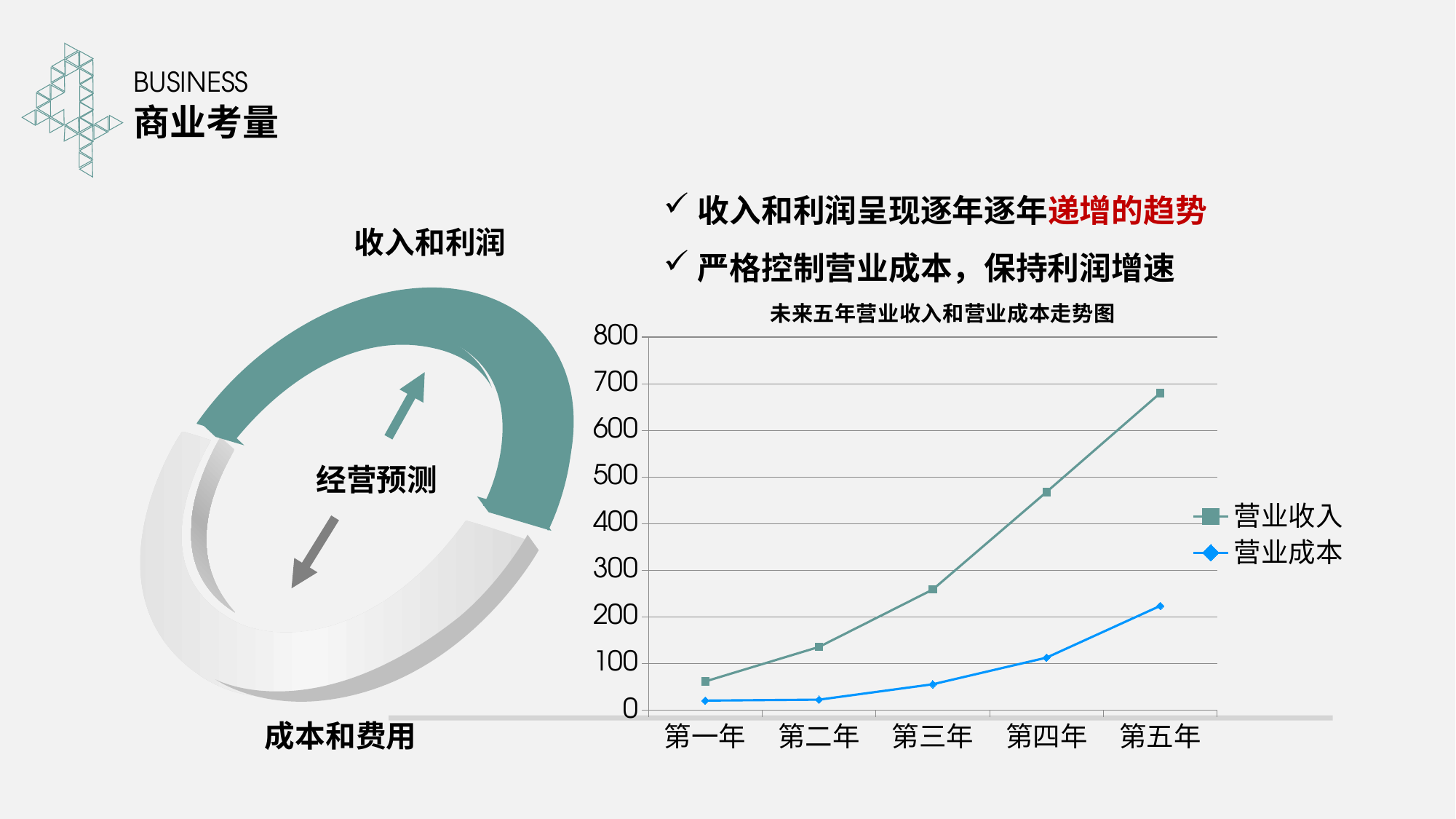

BUSINESS
商业考量
收入和利润呈现逐年逐年递增的趋势
严格控制营业成本，保持利润增速
收入和利润

经营预测

成本和费用

### Chart

| Category | 营业收入 | 营业成本 |
|---|---|---|
| 第一年 | 62.0 | 21.0 |
| 第二年 | 136.0 | 23.0 |
| 第三年 | 259.0 | 56.0 |
| 第四年 | 468.0 | 113.0 |
| 第五年 | 680.0 | 224.0 |